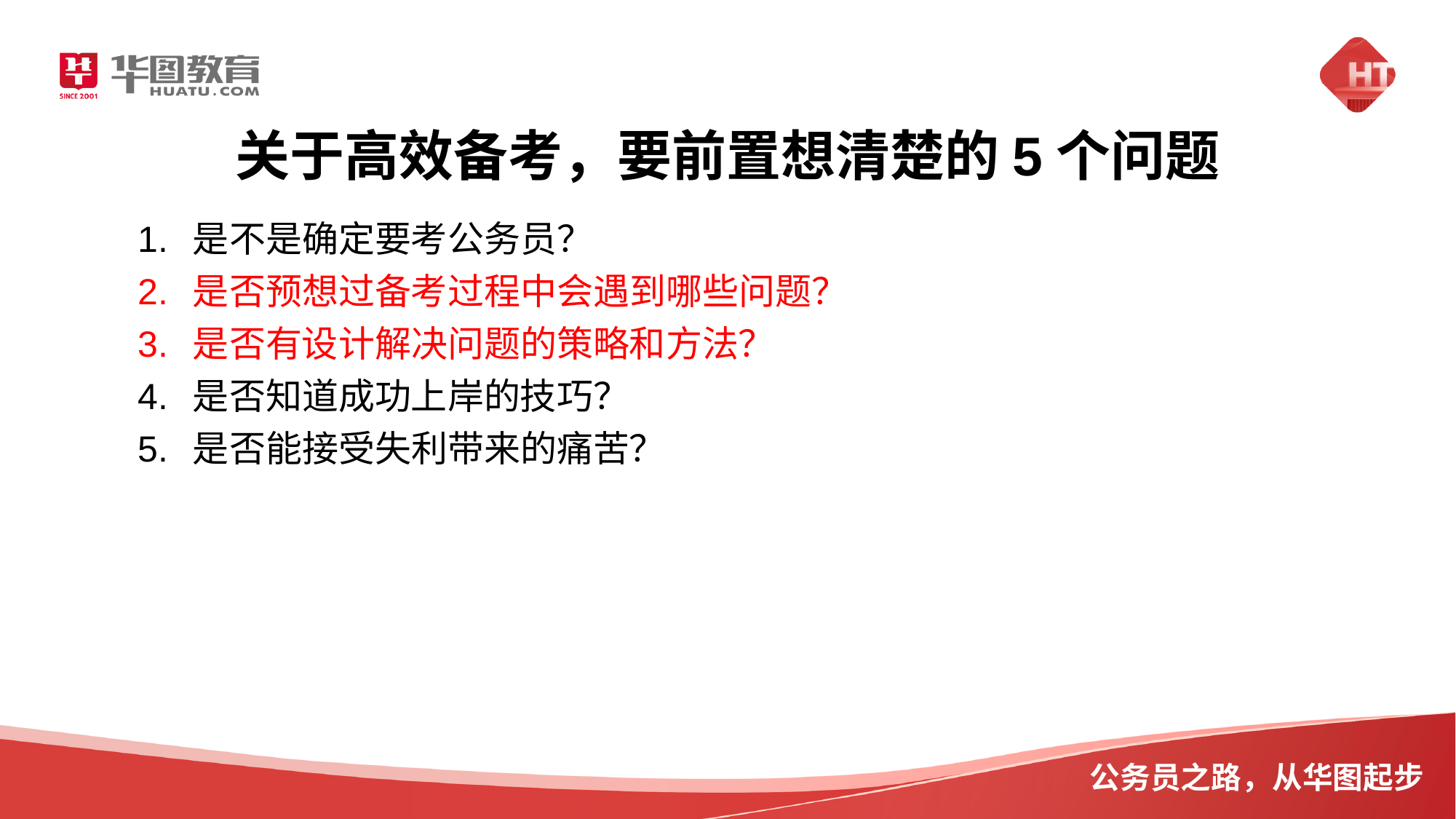

# 关于高效备考，要前置想清楚的5个问题
是不是确定要考公务员？
是否预想过备考过程中会遇到哪些问题？
是否有设计解决问题的策略和方法？
是否知道成功上岸的技巧？
是否能接受失利带来的痛苦？